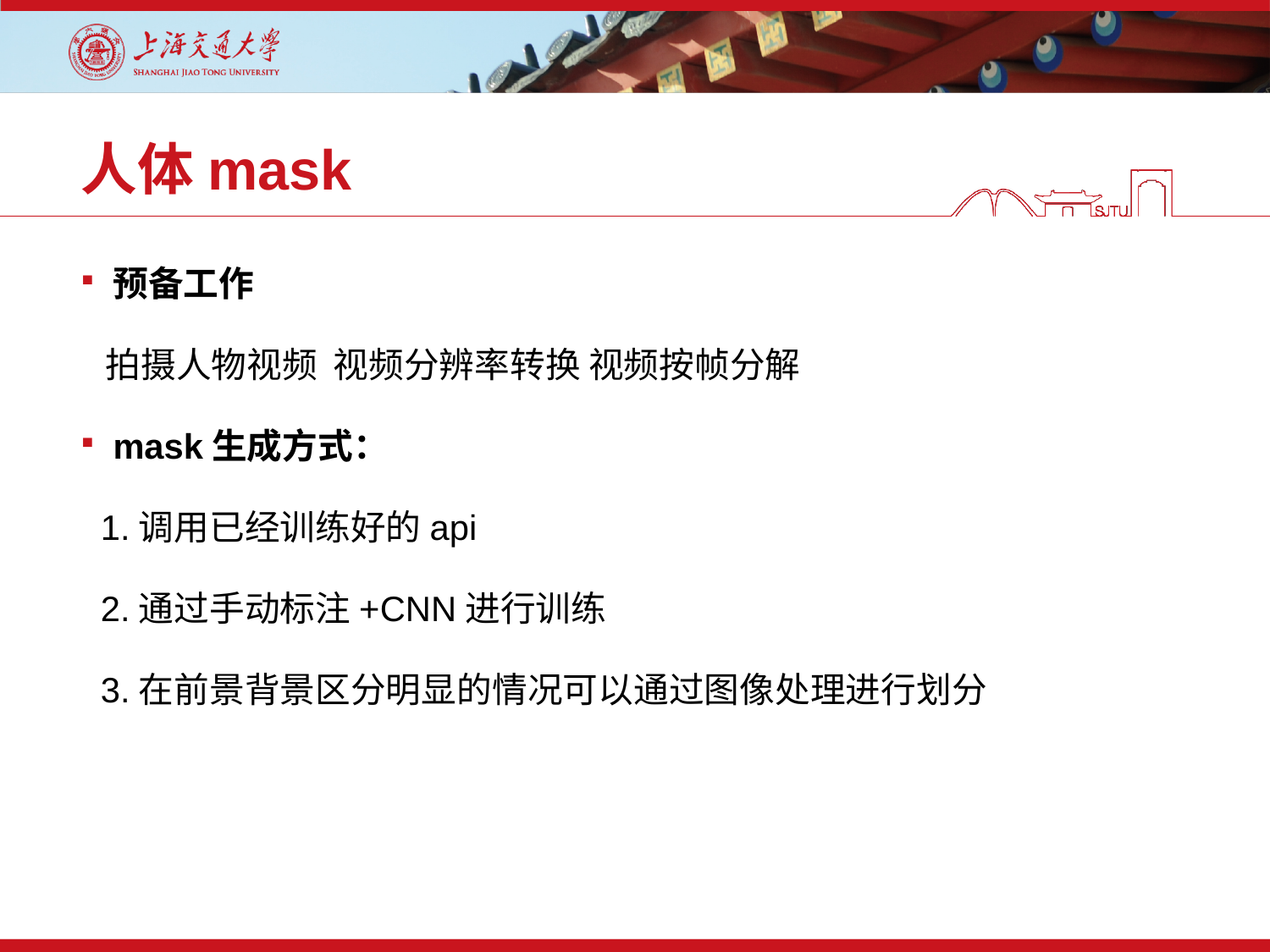

# 人体mask
预备工作
  拍摄人物视频  视频分辨率转换 视频按帧分解
mask生成方式：
  1.调用已经训练好的api
  2.通过手动标注+CNN进行训练
  3.在前景背景区分明显的情况可以通过图像处理进行划分